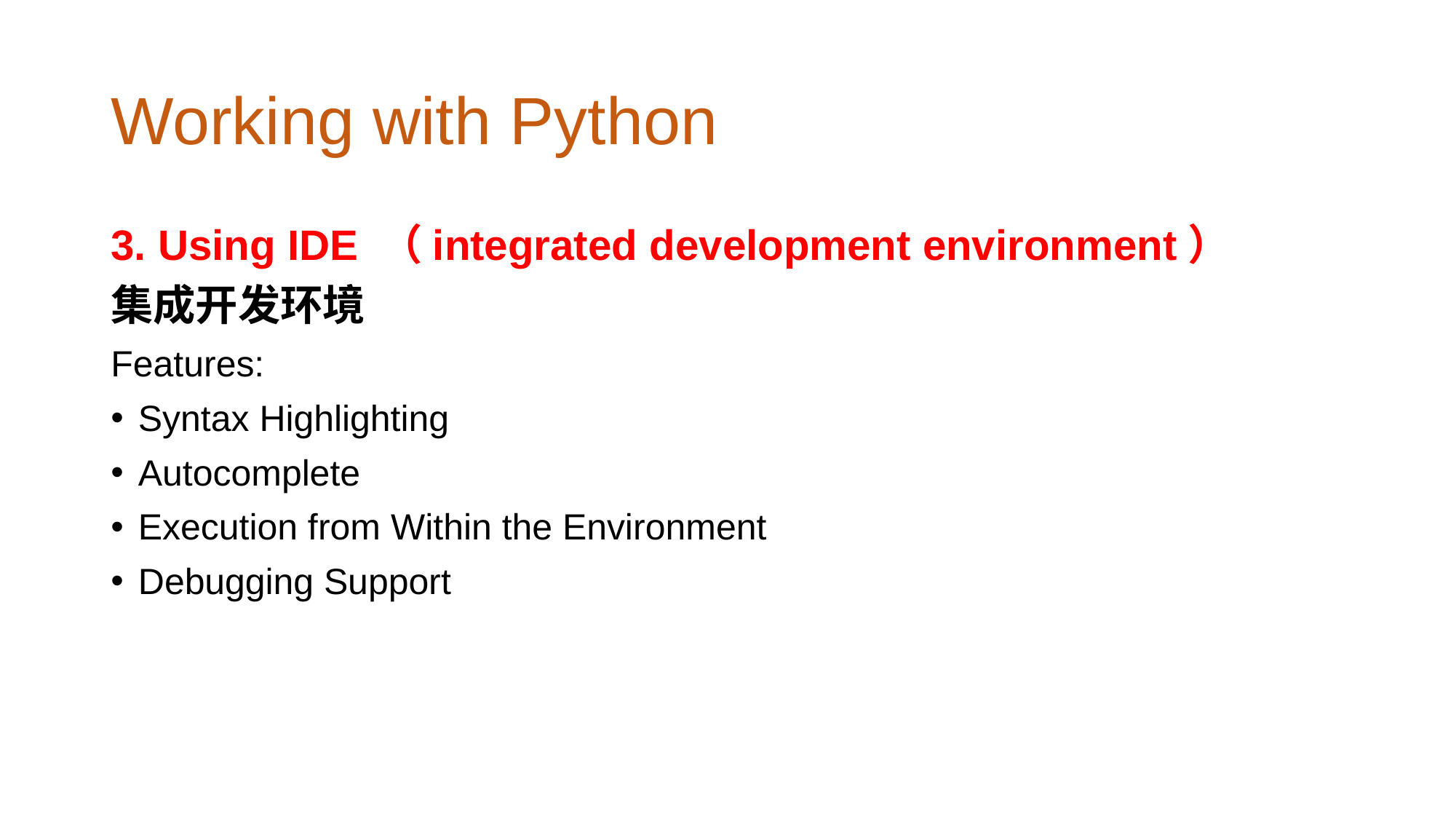

# Working with Python
3. Using IDE （integrated development environment）
集成开发环境
Features:
Syntax Highlighting
Autocomplete
Execution from Within the Environment
Debugging Support